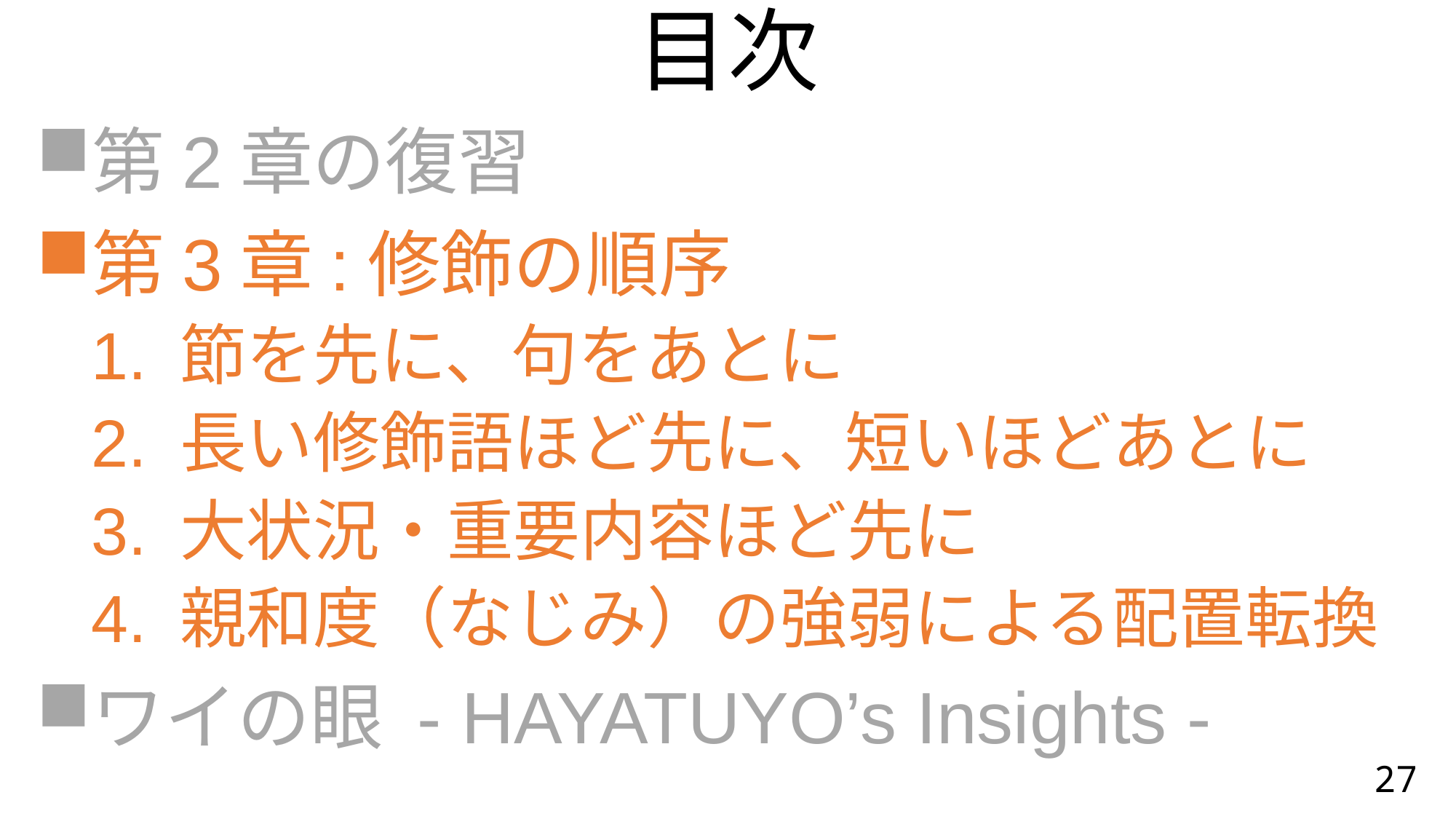

# 目次
第2章の復習
第3章:修飾の順序
節を先に、句をあとに
長い修飾語ほど先に、短いほどあとに
大状況・重要内容ほど先に
親和度（なじみ）の強弱による配置転換
ワイの眼 - HAYATUYO’s Insights -
27